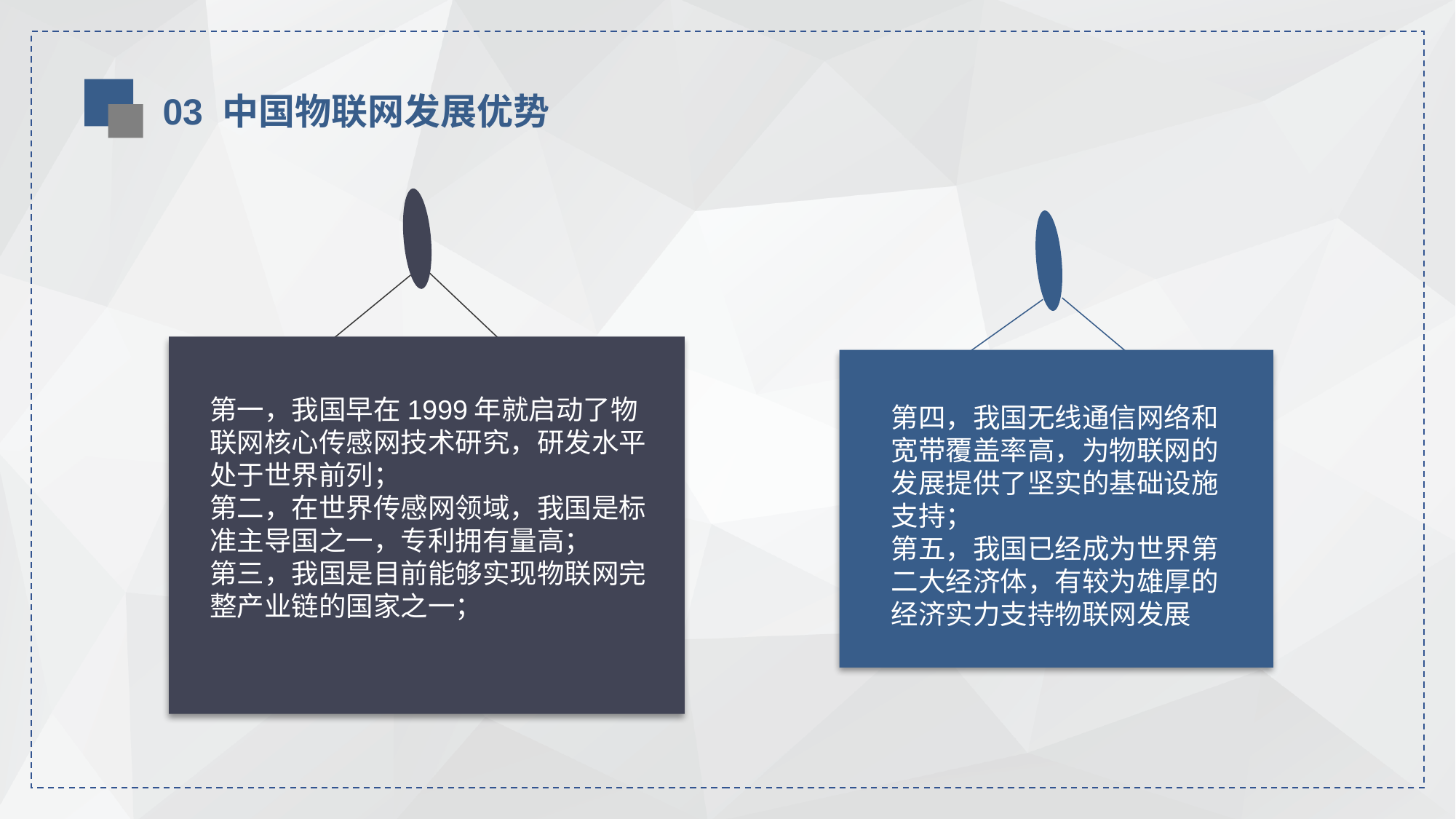

03 中国物联网发展优势

第一，我国早在1999年就启动了物联网核心传感网技术研究，研发水平处于世界前列；
第二，在世界传感网领域，我国是标准主导国之一，专利拥有量高；
第三，我国是目前能够实现物联网完整产业链的国家之一；
第四，我国无线通信网络和宽带覆盖率高，为物联网的发展提供了坚实的基础设施支持；
第五，我国已经成为世界第二大经济体，有较为雄厚的经济实力支持物联网发展